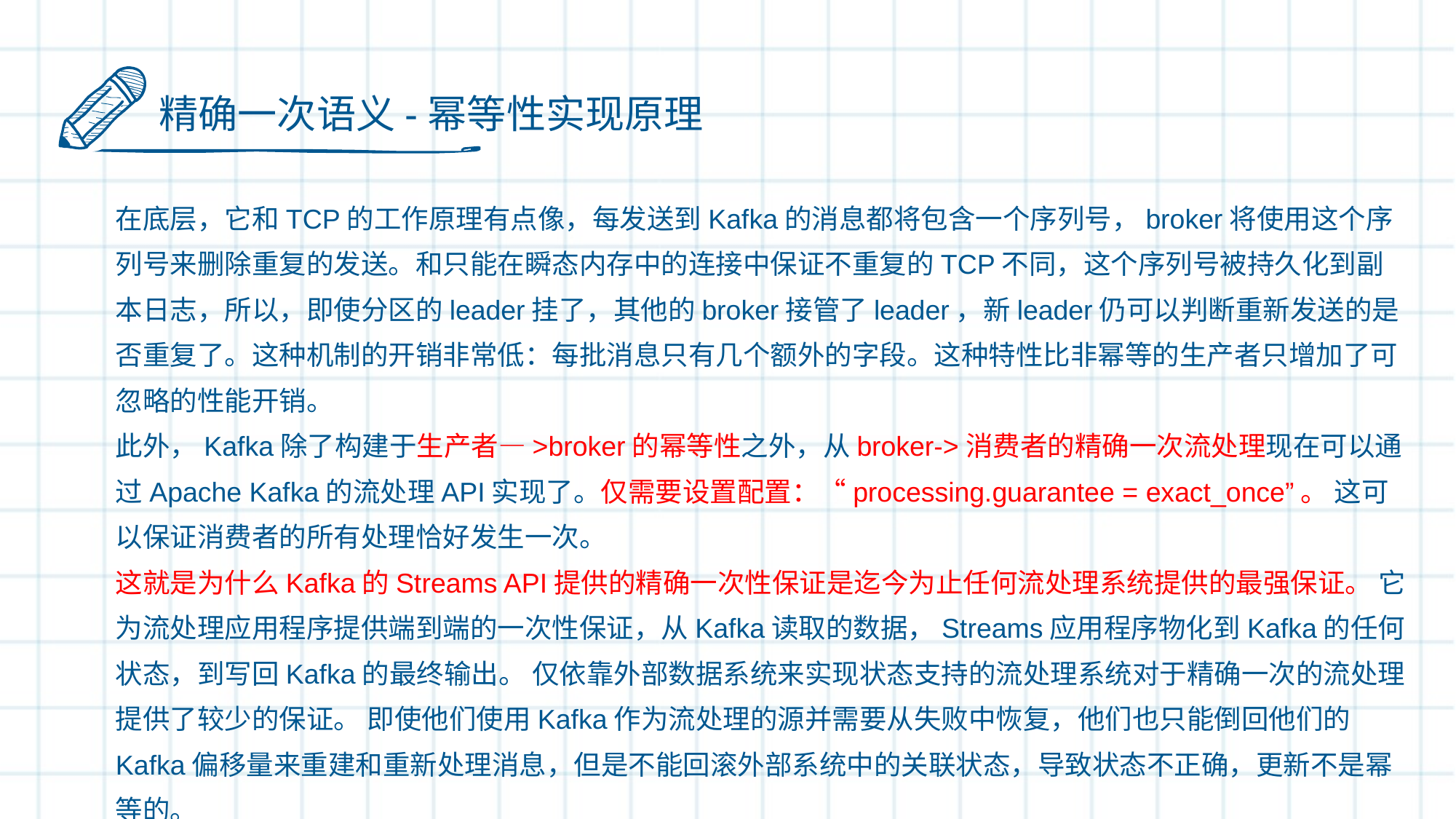

精确一次语义-幂等性实现原理

在底层，它和TCP的工作原理有点像，每发送到Kafka的消息都将包含一个序列号，broker将使用这个序列号来删除重复的发送。和只能在瞬态内存中的连接中保证不重复的TCP不同，这个序列号被持久化到副本日志，所以，即使分区的leader挂了，其他的broker接管了leader，新leader仍可以判断重新发送的是否重复了。这种机制的开销非常低：每批消息只有几个额外的字段。这种特性比非幂等的生产者只增加了可忽略的性能开销。
此外，Kafka除了构建于生产者—>broker的幂等性之外，从broker->消费者的精确一次流处理现在可以通过Apache Kafka的流处理API实现了。仅需要设置配置：“processing.guarantee = exact_once”。 这可以保证消费者的所有处理恰好发生一次。
这就是为什么Kafka的Streams API提供的精确一次性保证是迄今为止任何流处理系统提供的最强保证。 它为流处理应用程序提供端到端的一次性保证，从Kafka读取的数据，Streams应用程序物化到Kafka的任何状态，到写回Kafka的最终输出。 仅依靠外部数据系统来实现状态支持的流处理系统对于精确一次的流处理提供了较少的保证。 即使他们使用Kafka作为流处理的源并需要从失败中恢复，他们也只能倒回他们的Kafka偏移量来重建和重新处理消息，但是不能回滚外部系统中的关联状态，导致状态不正确，更新不是幂等的。